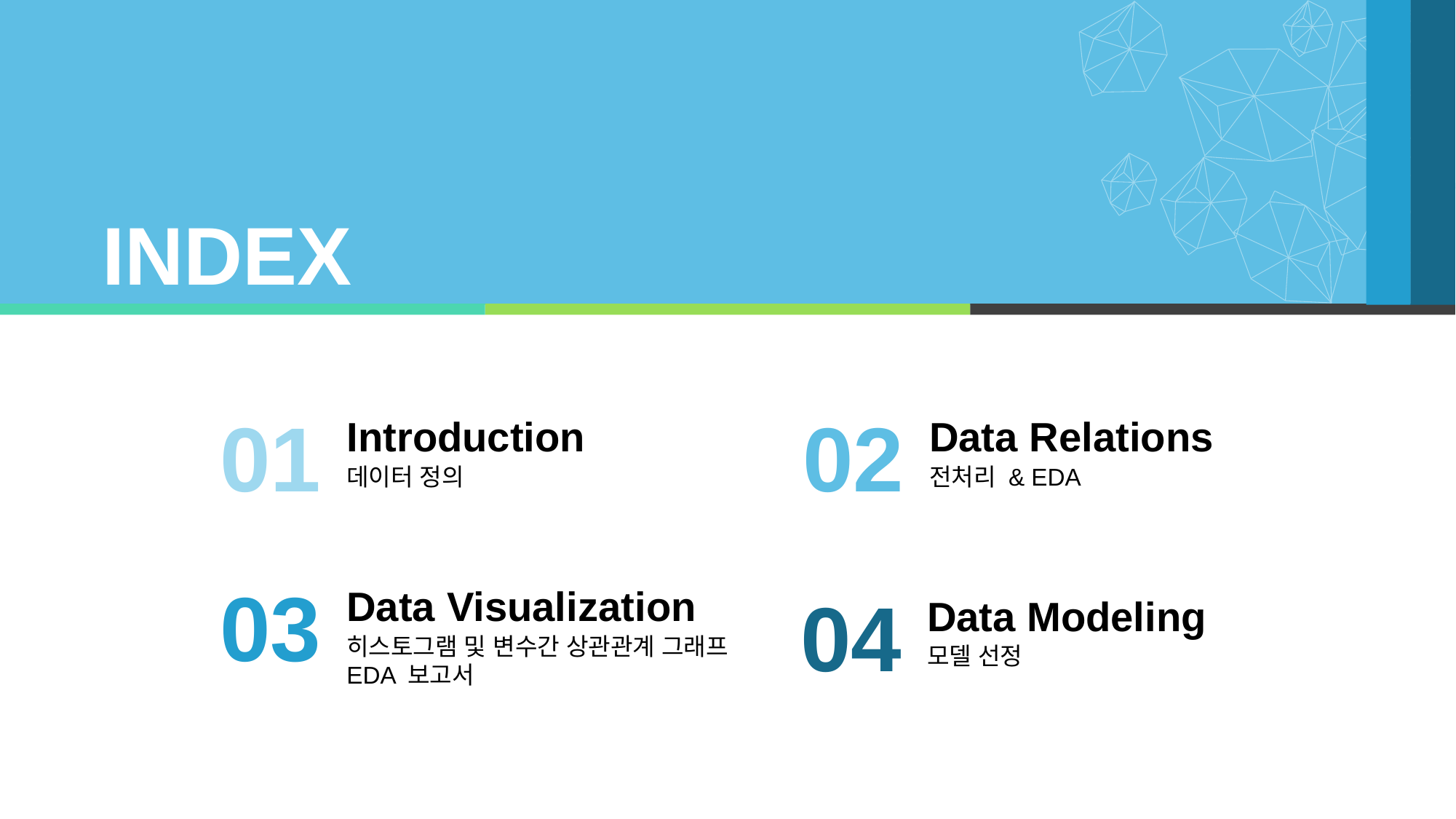

INDEX
02
Data Relations
전처리 & EDA
01
Introduction
데이터 정의
03
Data Visualization
히스토그램 및 변수간 상관관계 그래프
EDA 보고서
04
Data Modeling
모델 선정